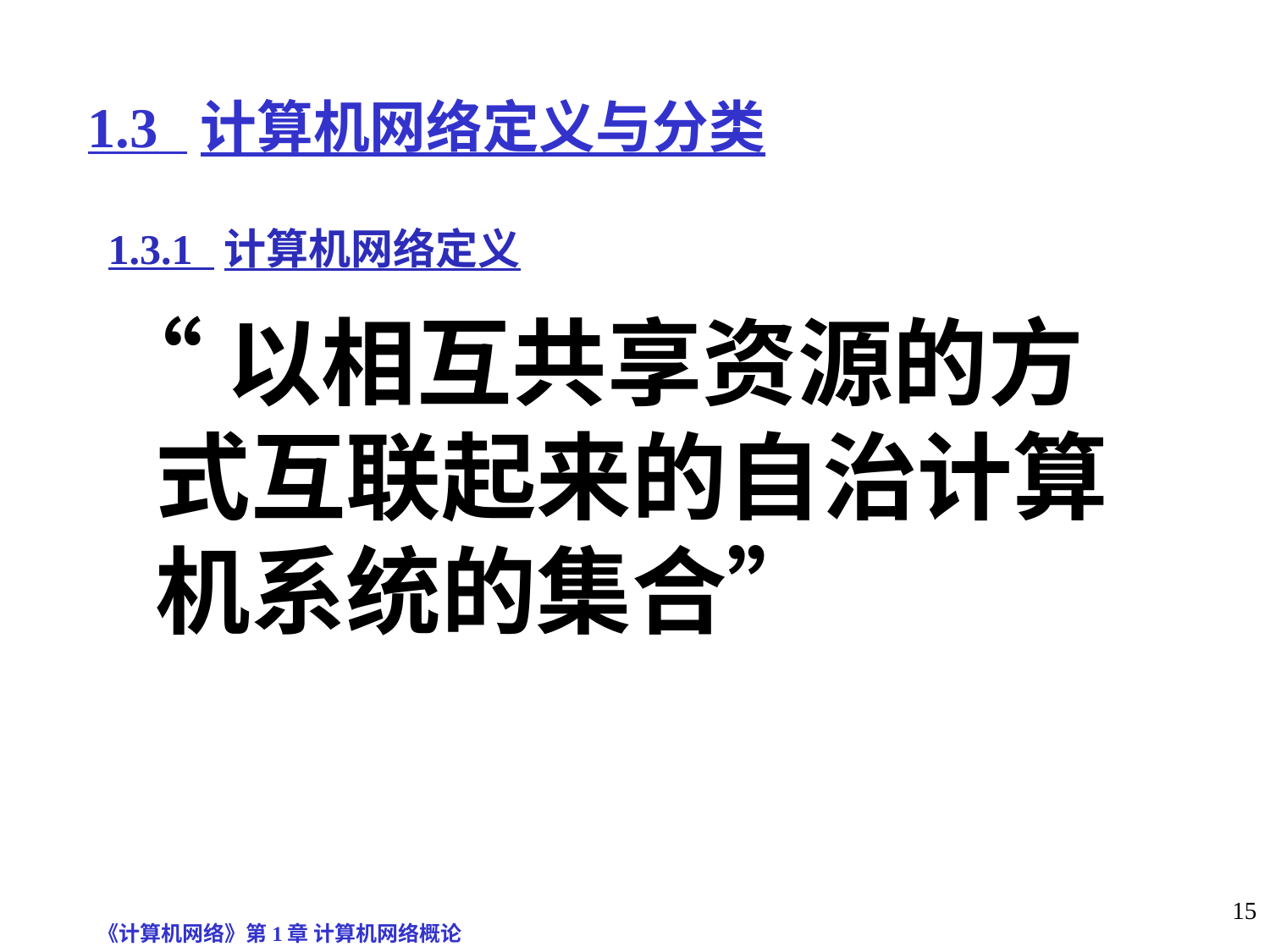

# 1.3  计算机网络定义与分类
1.3.1  计算机网络定义
“以相互共享资源的方式互联起来的自治计算机系统的集合”

《计算机网络》第1章 计算机网络概论
15